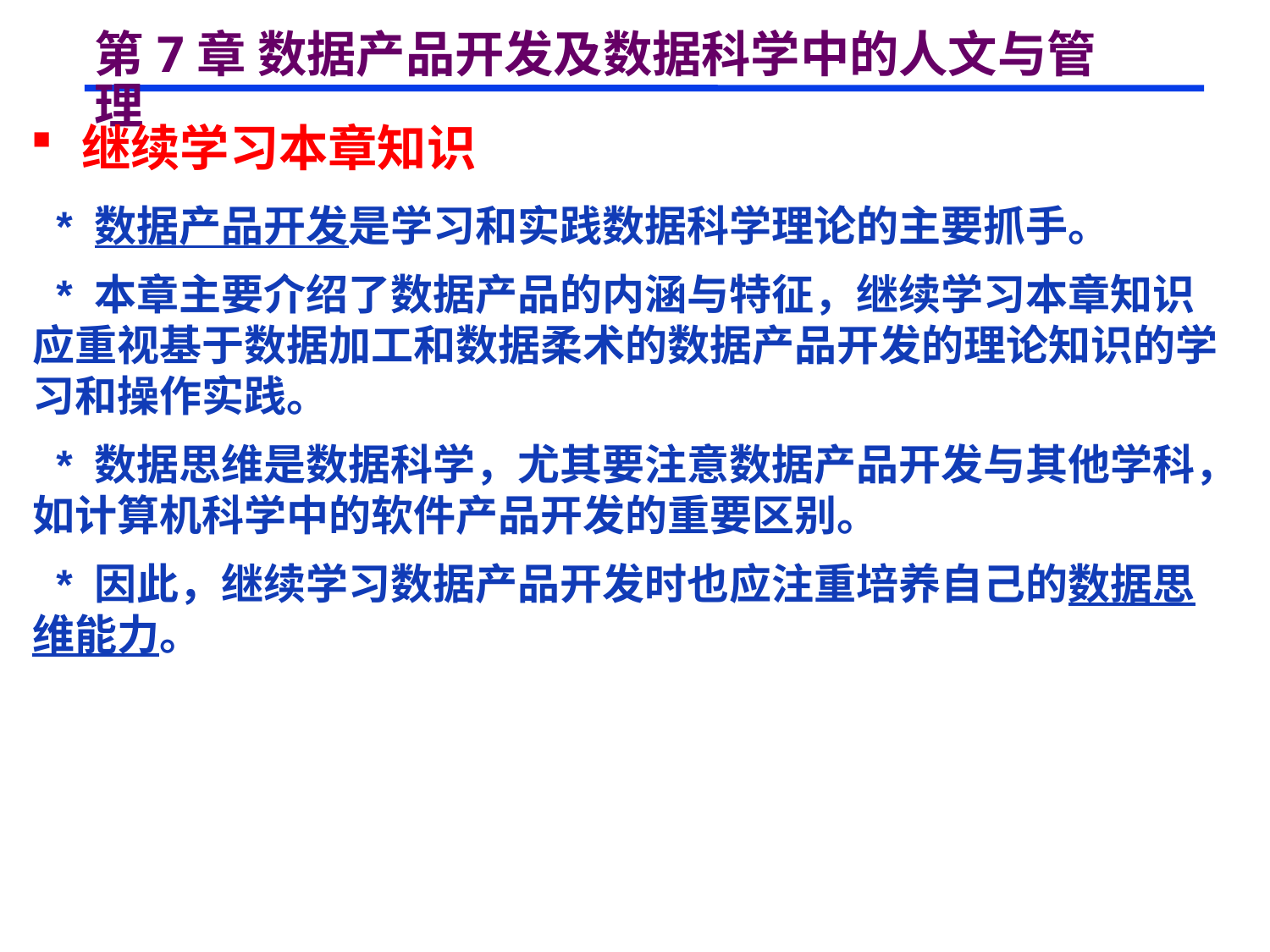

# 第7章 数据产品开发及数据科学中的人文与管理
 继续学习本章知识
  * 数据产品开发是学习和实践数据科学理论的主要抓手。
  * 本章主要介绍了数据产品的内涵与特征，继续学习本章知识应重视基于数据加工和数据柔术的数据产品开发的理论知识的学习和操作实践。
  * 数据思维是数据科学，尤其要注意数据产品开发与其他学科，如计算机科学中的软件产品开发的重要区别。
  * 因此，继续学习数据产品开发时也应注重培养自己的数据思维能力。